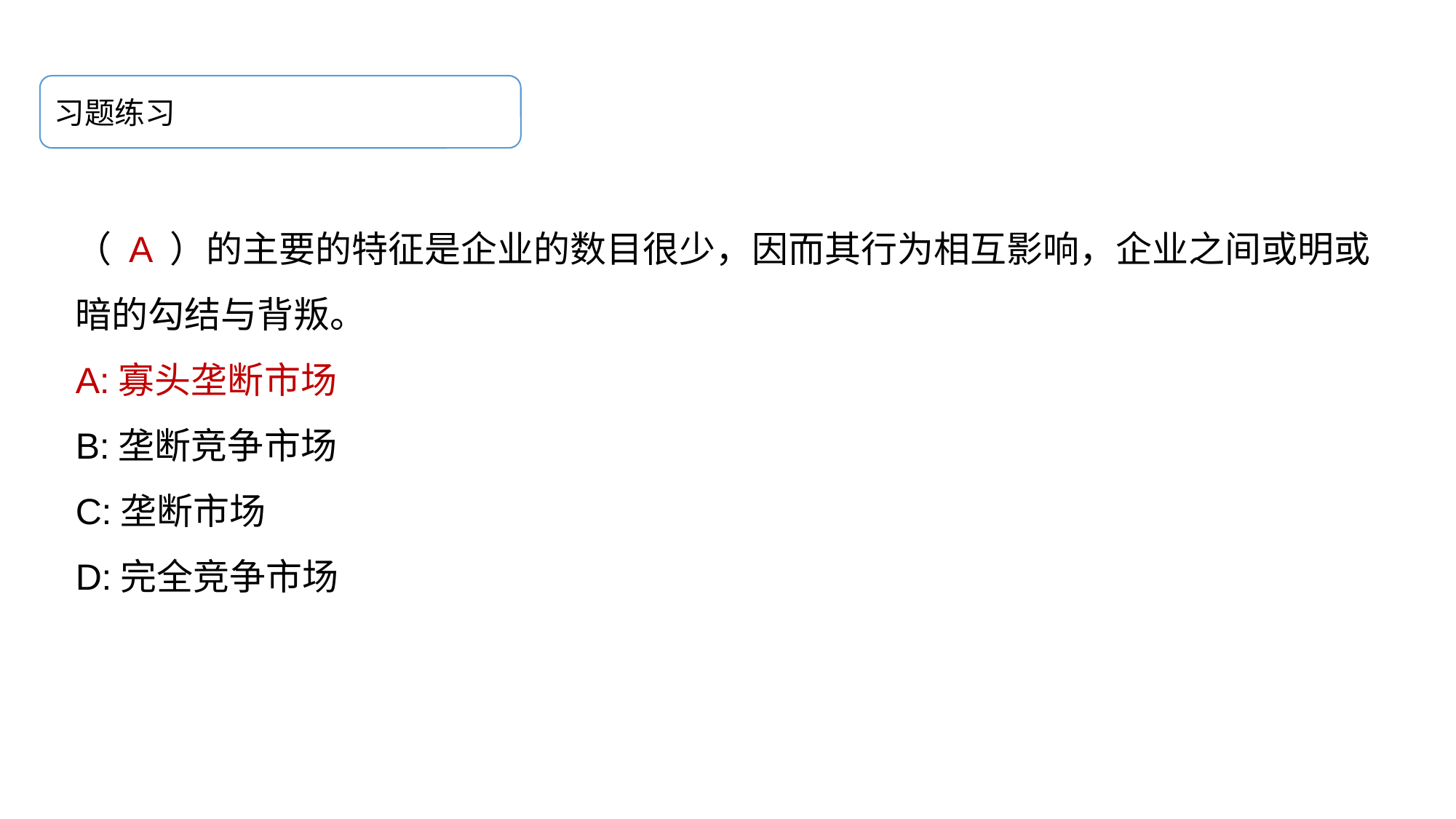

习题练习
（ A ）的主要的特征是企业的数目很少，因而其行为相互影响，企业之间或明或暗的勾结与背叛。
A:寡头垄断市场
B:垄断竞争市场
C:垄断市场
D:完全竞争市场